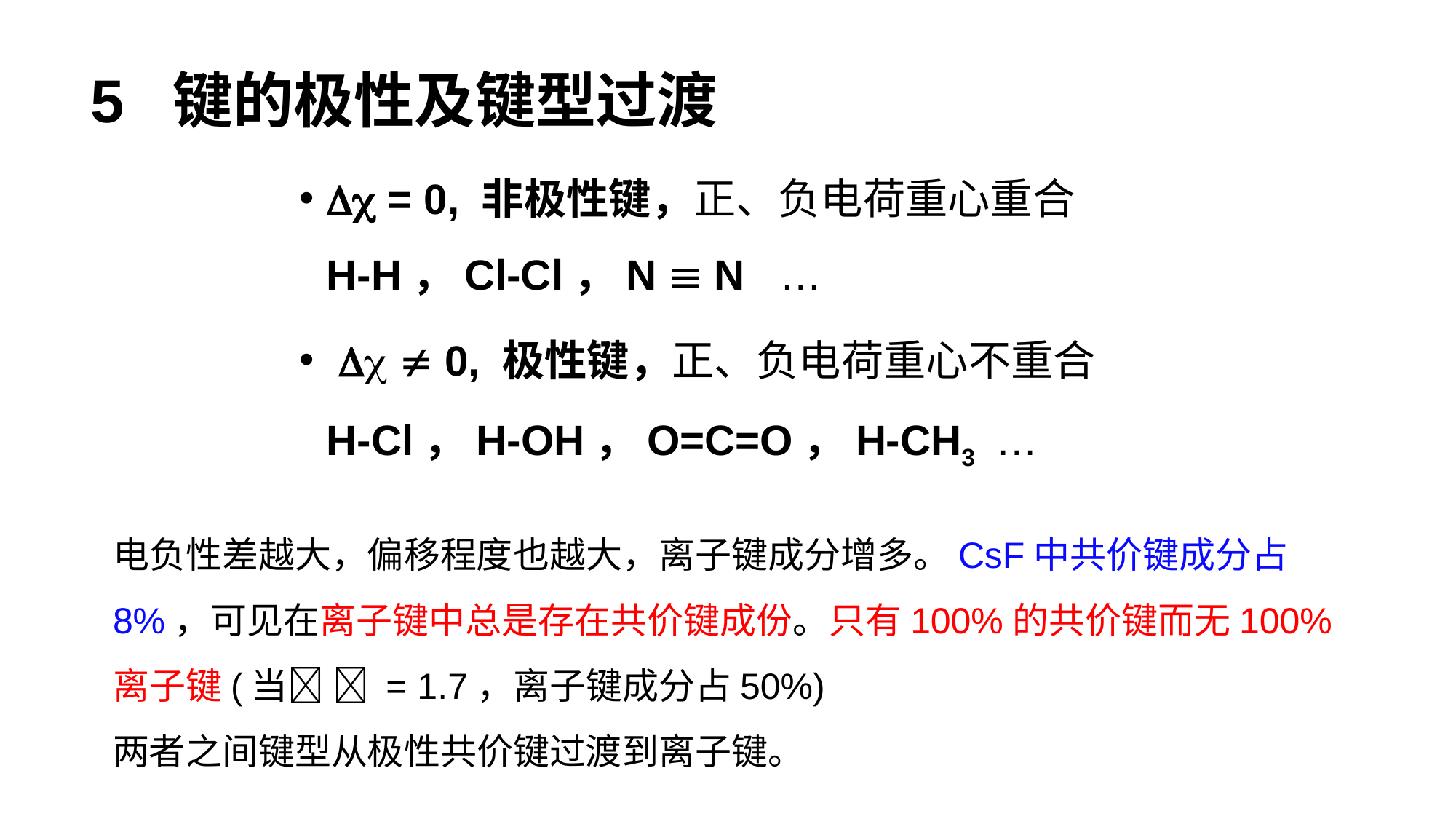

5  键的极性及键型过渡
Δχ = 0, 非极性键，正、负电荷重心重合
H-H，Cl-Cl，N ≡ N   …
 Δχ ≠ 0, 极性键，正、负电荷重心不重合
H-Cl，H-OH，O=C=O，H-CH3   …
电负性差越大，偏移程度也越大，离子键成分增多。CsF中共价键成分占8%，可见在离子键中总是存在共价键成份。只有100%的共价键而无100%离子键(当Δ χ = 1.7，离子键成分占50%)
两者之间键型从极性共价键过渡到离子键。